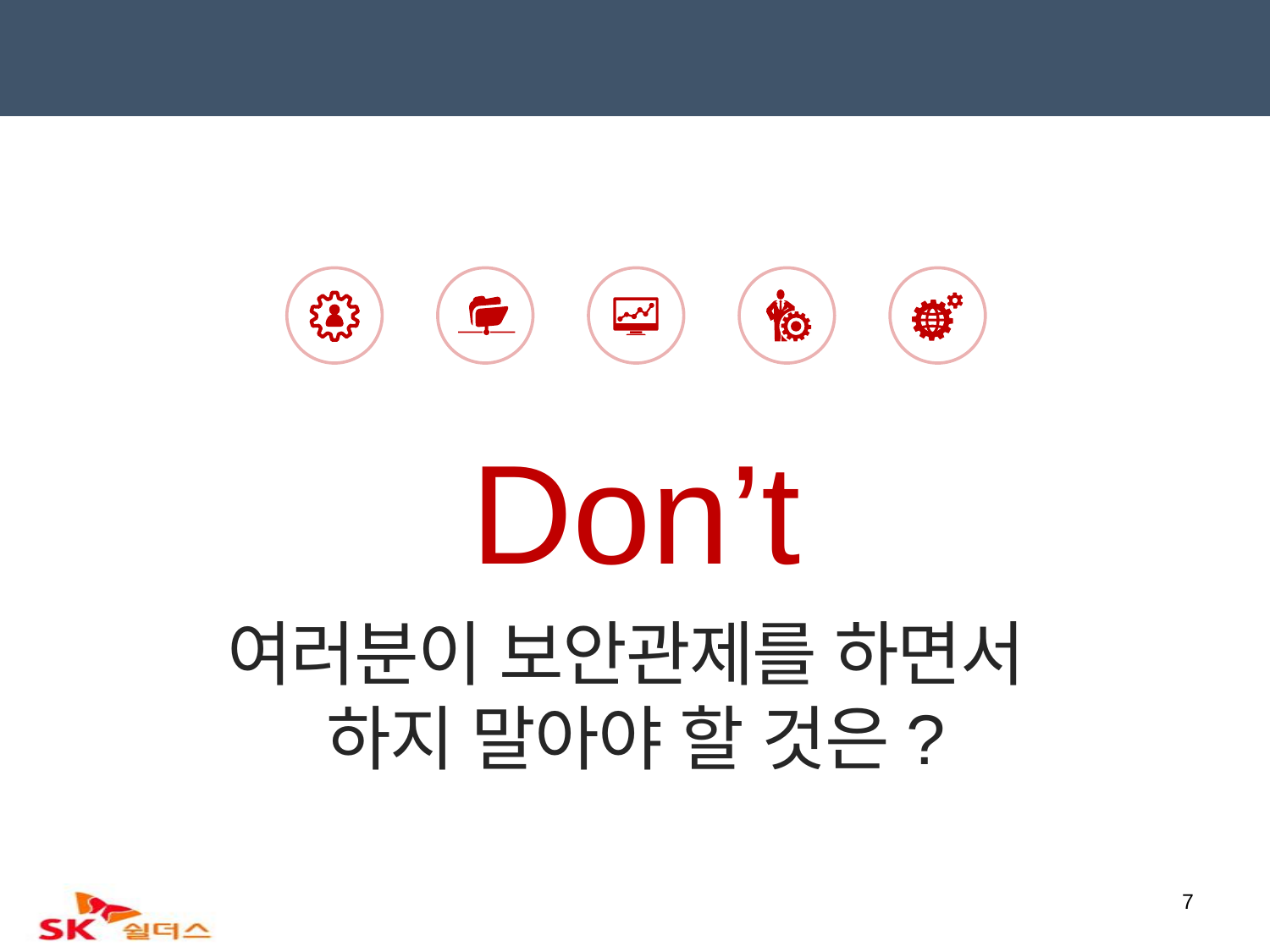

Don’t
여러분이 보안관제를 하면서
하지 말아야 할 것은?
7